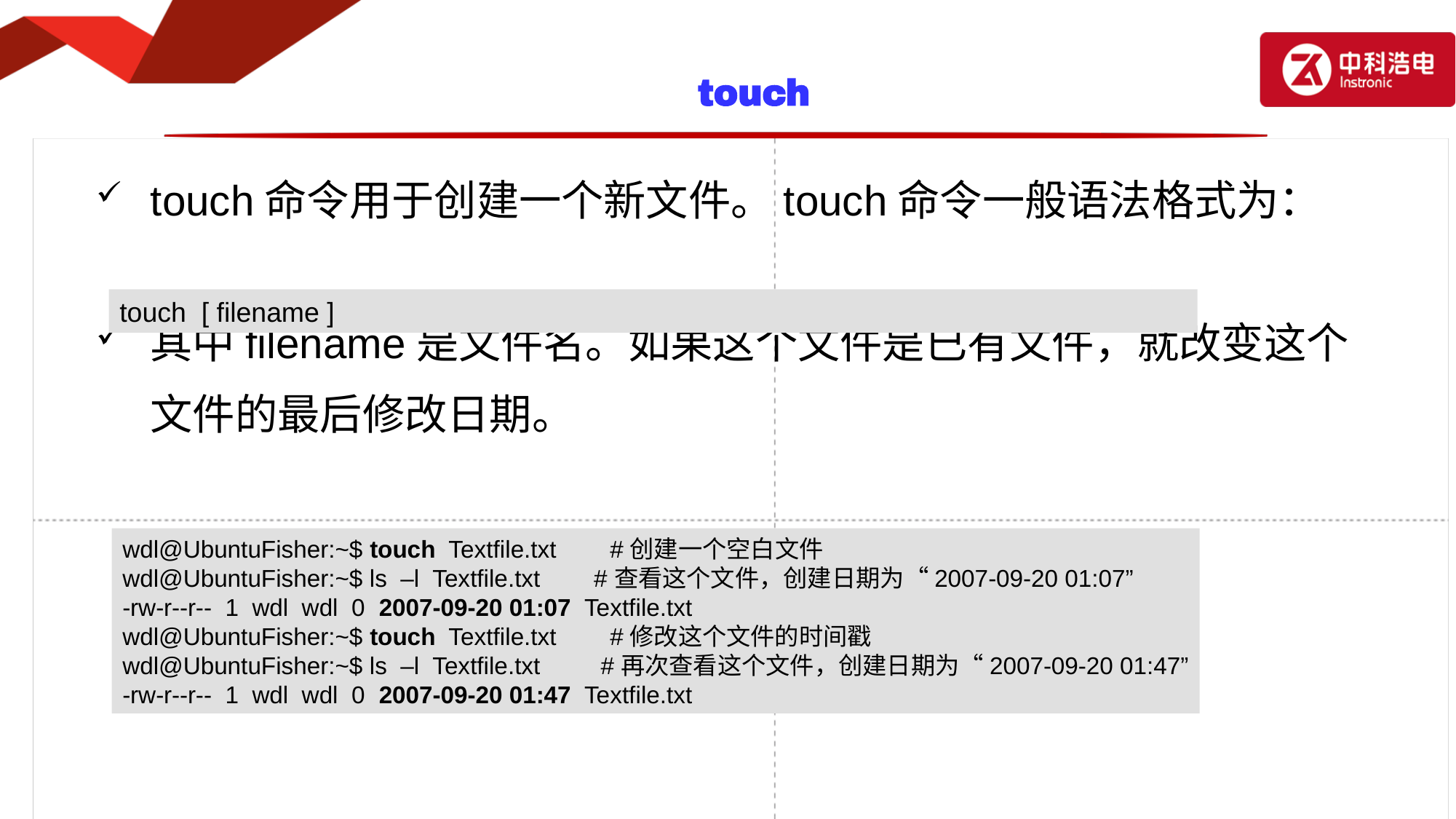

touch
touch命令用于创建一个新文件。touch命令一般语法格式为：

其中filename是文件名。如果这个文件是已有文件，就改变这个文件的最后修改日期。
touch  [ filename ]
wdl@UbuntuFisher:~$ touch  Textfile.txt        #创建一个空白文件
wdl@UbuntuFisher:~$ ls  –l  Textfile.txt        #查看这个文件，创建日期为“2007-09-20 01:07”
-rw-r--r--  1  wdl  wdl  0  2007-09-20 01:07  Textfile.txt
wdl@UbuntuFisher:~$ touch  Textfile.txt        #修改这个文件的时间戳
wdl@UbuntuFisher:~$ ls  –l  Textfile.txt         #再次查看这个文件，创建日期为“2007-09-20 01:47”
-rw-r--r--  1  wdl  wdl  0  2007-09-20 01:47  Textfile.txt